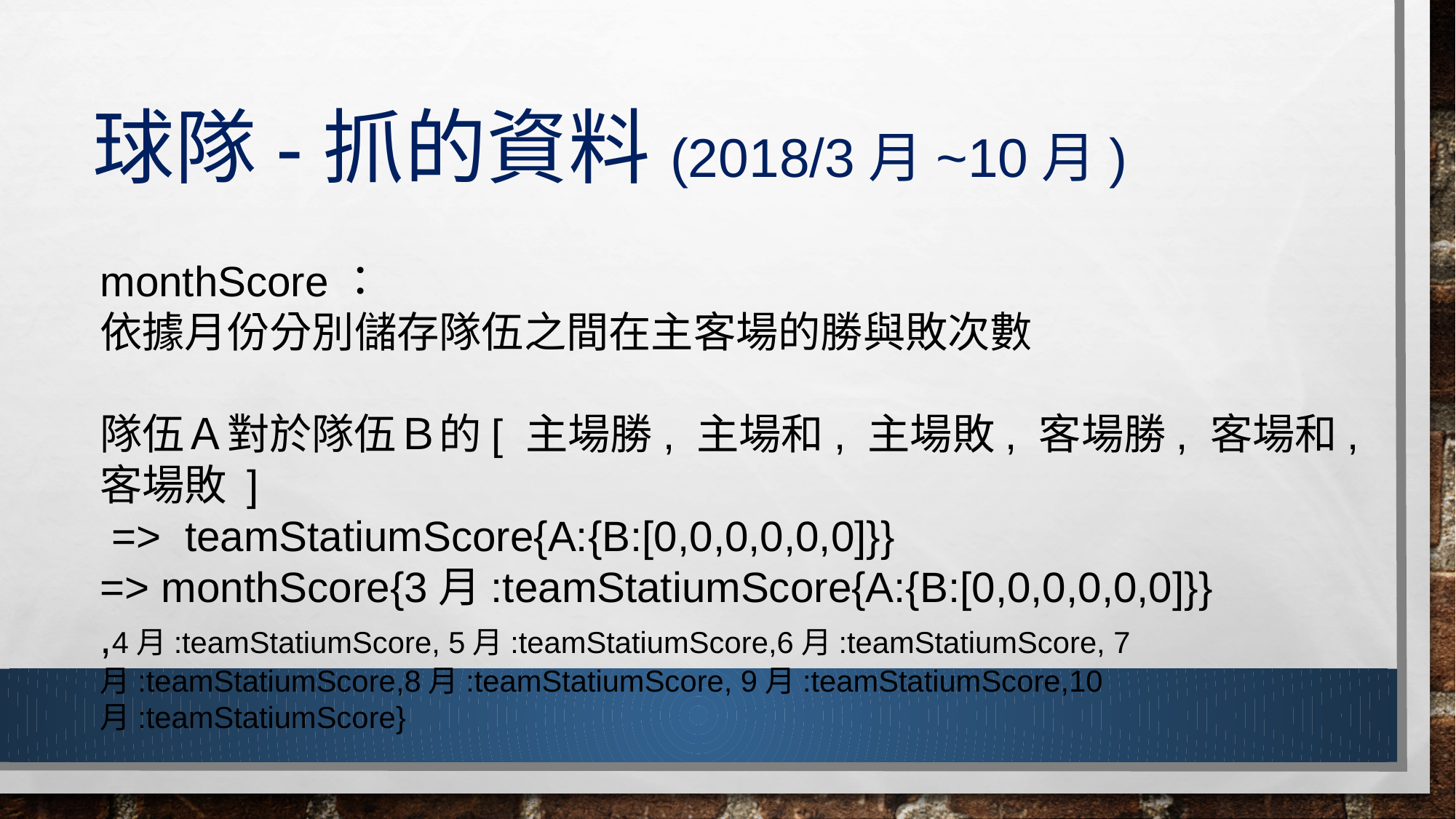

# 球隊-抓的資料(2018/3月~10月)
monthScore：
依據月份分別儲存隊伍之間在主客場的勝與敗次數

隊伍Ａ對於隊伍Ｂ的[ 主場勝, 主場和, 主場敗, 客場勝, 客場和, 客場敗 ]
 =>  teamStatiumScore{A:{B:[0,0,0,0,0,0]}}
=> monthScore{3月:teamStatiumScore{A:{B:[0,0,0,0,0,0]}}
,4月:teamStatiumScore, 5月:teamStatiumScore,6月:teamStatiumScore, 7月:teamStatiumScore,8月:teamStatiumScore, 9月:teamStatiumScore,10月:teamStatiumScore}